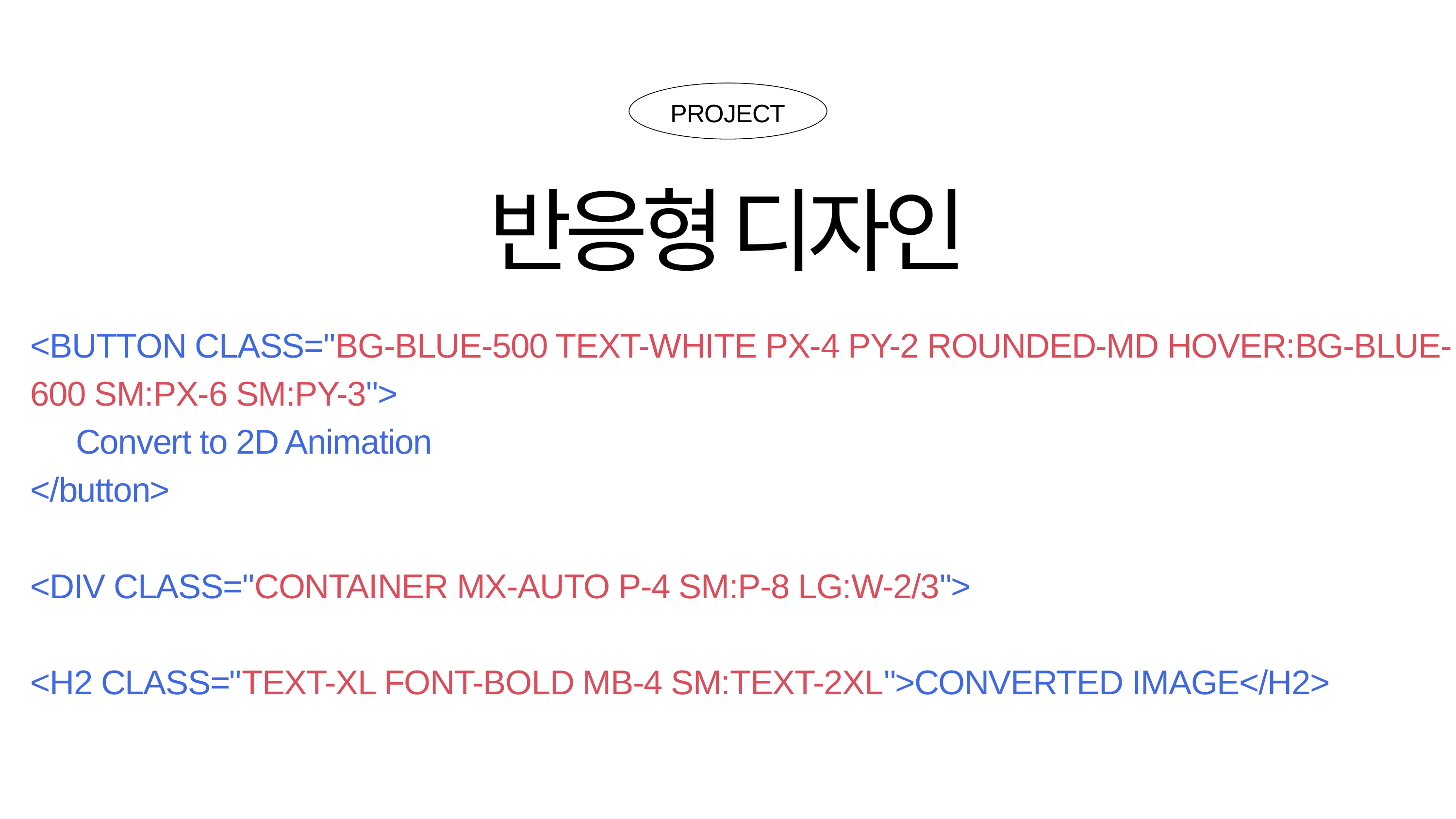

PROJECT
반응형 디자인
<BUTTON CLASS="BG-BLUE-500 TEXT-WHITE PX-4 PY-2 ROUNDED-MD HOVER:BG-BLUE-600 SM:PX-6 SM:PY-3">
     Convert to 2D Animation
</button>

<DIV CLASS="CONTAINER MX-AUTO P-4 SM:P-8 LG:W-2/3">

<H2 CLASS="TEXT-XL FONT-BOLD MB-4 SM:TEXT-2XL">CONVERTED IMAGE</H2>